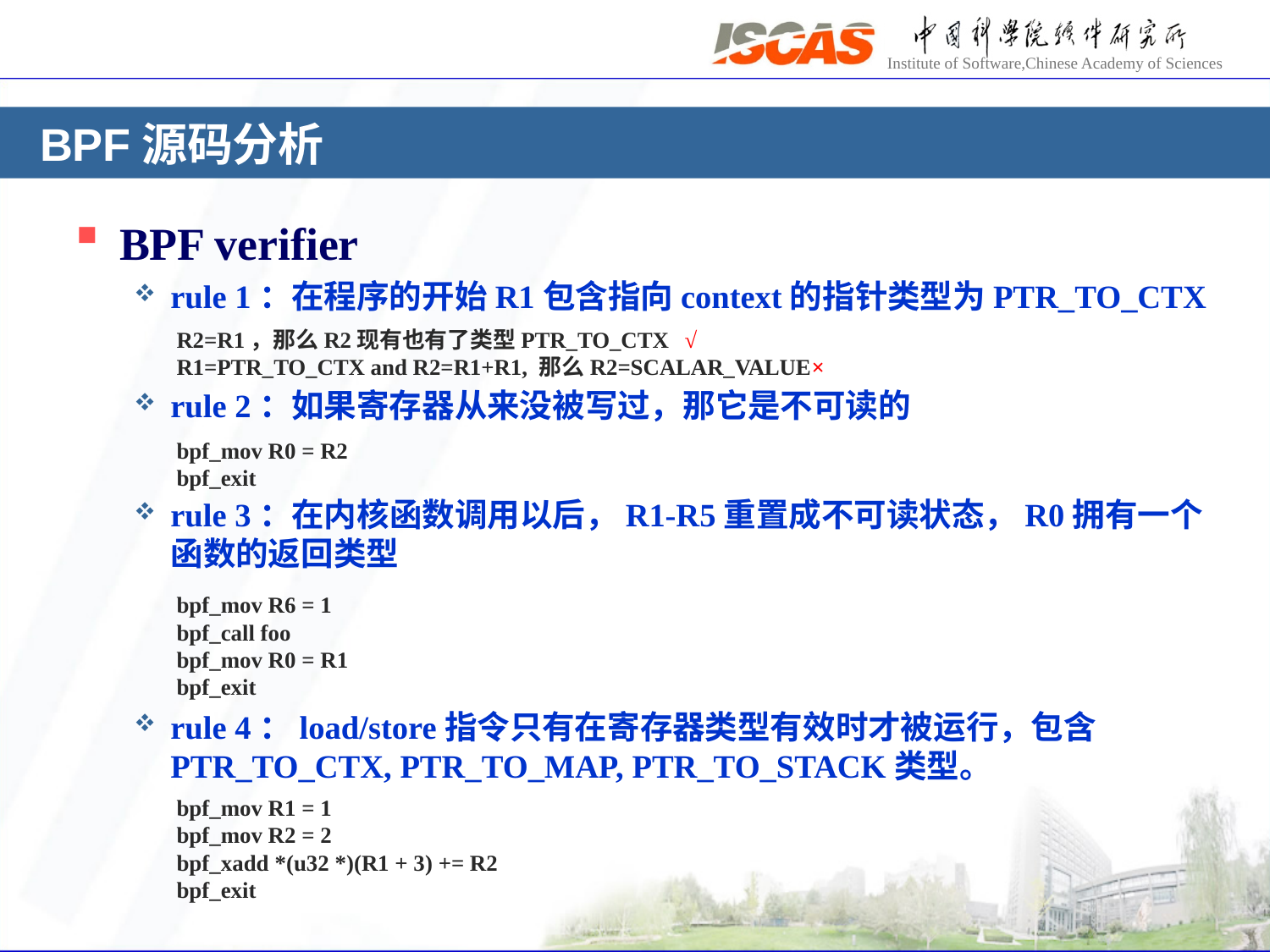

# BPF源码分析
BPF verifier
rule 1：在程序的开始R1包含指向context的指针类型为PTR_TO_CTX

rule 2：如果寄存器从来没被写过，那它是不可读的

rule 3：在内核函数调用以后，R1-R5重置成不可读状态，R0拥有一个函数的返回类型

rule 4：load/store指令只有在寄存器类型有效时才被运行，包含PTR_TO_CTX, PTR_TO_MAP, PTR_TO_STACK类型。

R2=R1，那么R2现有也有了类型PTR_TO_CTX	√
R1=PTR_TO_CTX and R2=R1+R1, 那么R2=SCALAR_VALUE	×
bpf_mov R0 = R2
bpf_exit
bpf_mov R6 = 1
bpf_call foo
bpf_mov R0 = R1
bpf_exit
bpf_mov R1 = 1
bpf_mov R2 = 2
bpf_xadd *(u32 *)(R1 + 3) += R2
bpf_exit